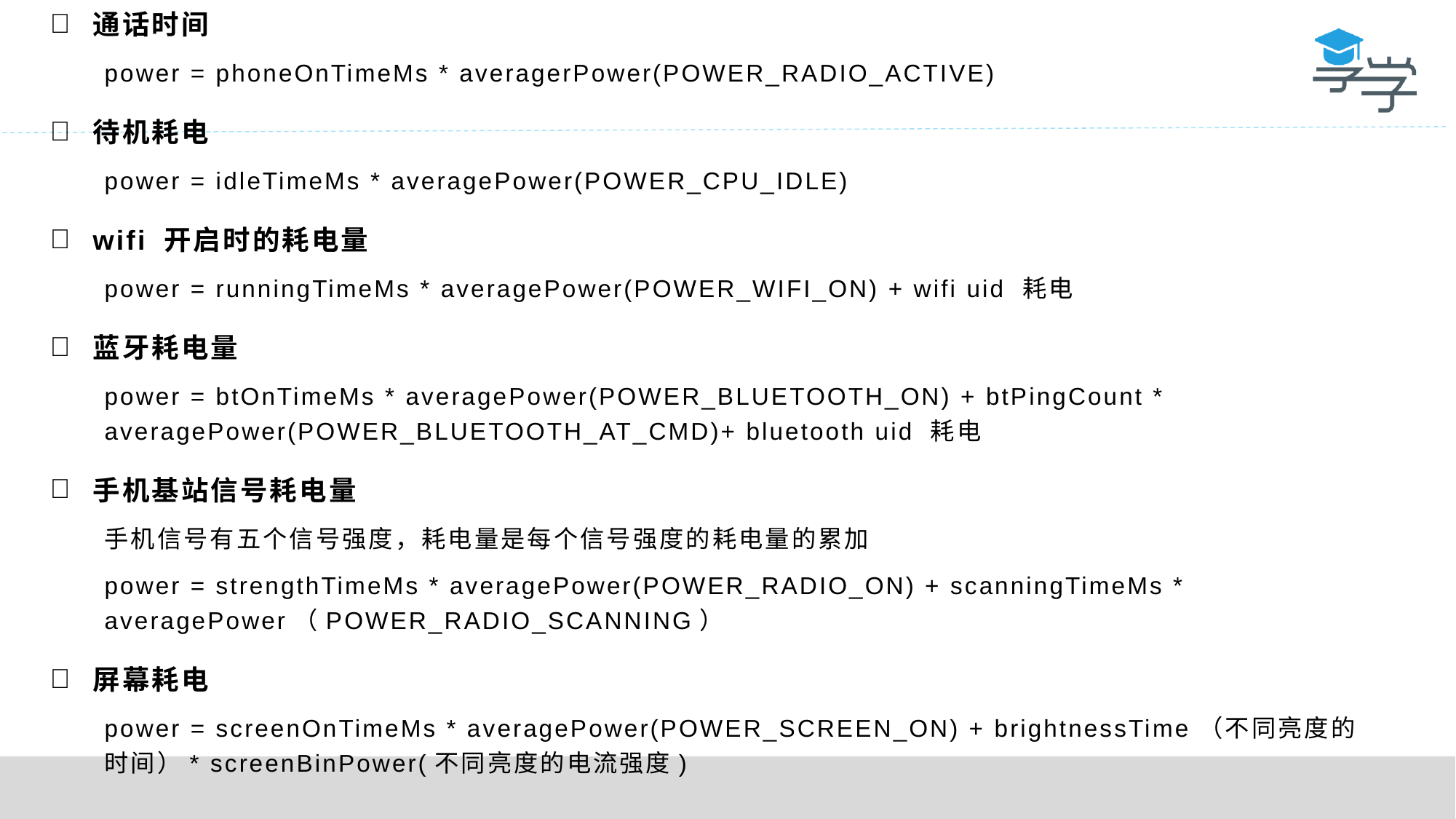

通话时间
power = phoneOnTimeMs * averagerPower(POWER_RADIO_ACTIVE)
待机耗电
power = idleTimeMs * averagePower(POWER_CPU_IDLE)
wifi 开启时的耗电量
power = runningTimeMs * averagePower(POWER_WIFI_ON) + wifi uid 耗电
蓝牙耗电量
power = btOnTimeMs * averagePower(POWER_BLUETOOTH_ON) + btPingCount * averagePower(POWER_BLUETOOTH_AT_CMD)+ bluetooth uid 耗电
手机基站信号耗电量
手机信号有五个信号强度，耗电量是每个信号强度的耗电量的累加
power = strengthTimeMs * averagePower(POWER_RADIO_ON) + scanningTimeMs * averagePower（POWER_RADIO_SCANNING）
屏幕耗电
power = screenOnTimeMs * averagePower(POWER_SCREEN_ON) + brightnessTime（不同亮度的时间）* screenBinPower(不同亮度的电流强度)